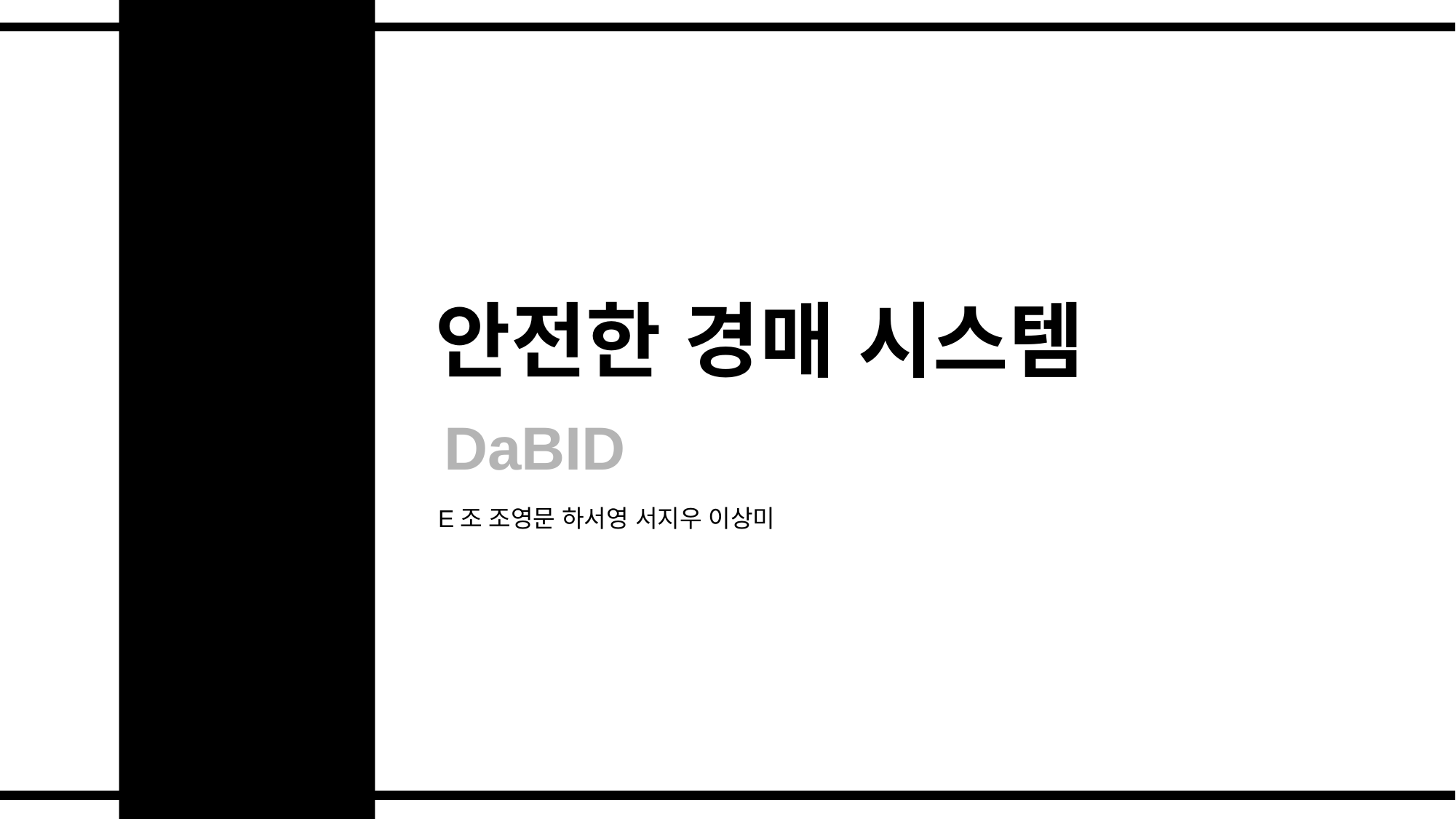

안전한 경매 시스템
DaBID
E조 조영문 하서영 서지우 이상미